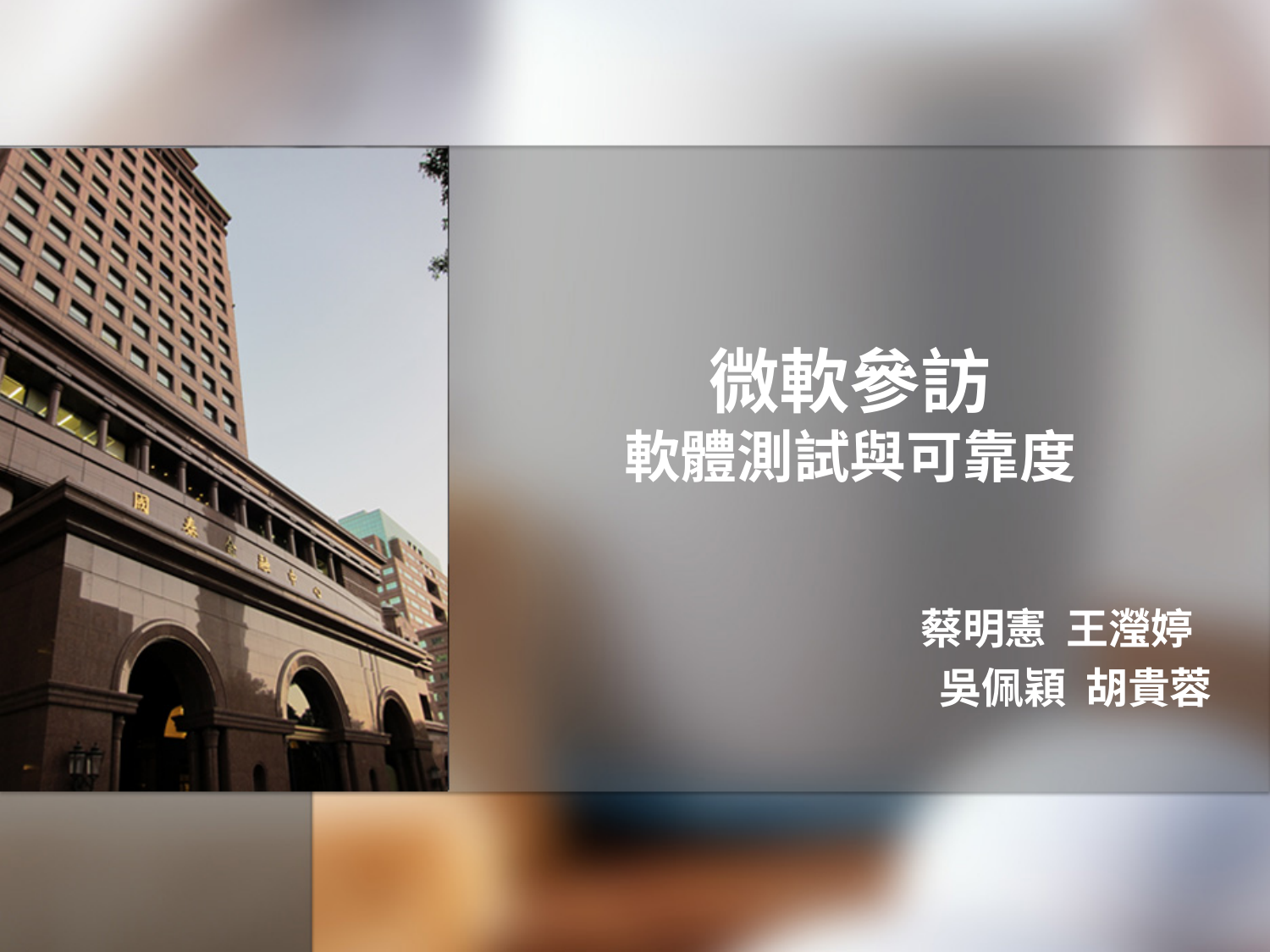

# 微軟參訪 軟體測試與可靠度
蔡明憲  王瀅婷
吳佩穎  胡貴蓉